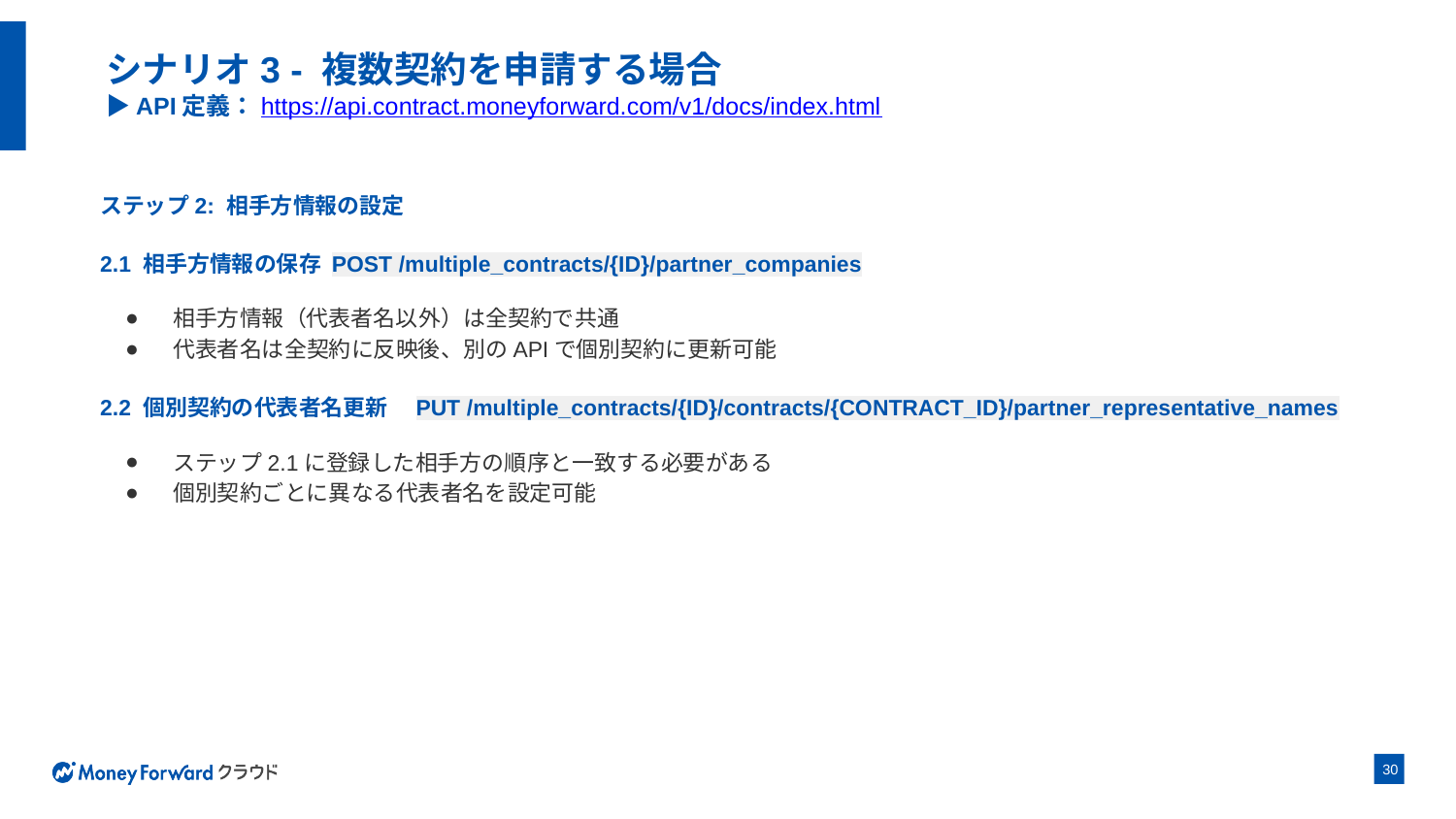

# シナリオ3 - 複数契約を申請する場合 ▶API定義：https://api.contract.moneyforward.com/v1/docs/index.html
ステップ2: 相手方情報の設定
2.1 相手方情報の保存 POST /multiple_contracts/{ID}/partner_companies
相手方情報（代表者名以外）は全契約で共通
代表者名は全契約に反映後、別のAPIで個別契約に更新可能
2.2 個別契約の代表者名更新　PUT /multiple_contracts/{ID}/contracts/{CONTRACT_ID}/partner_representative_names
ステップ2.1に登録した相手方の順序と一致する必要がある
個別契約ごとに異なる代表者名を設定可能

30